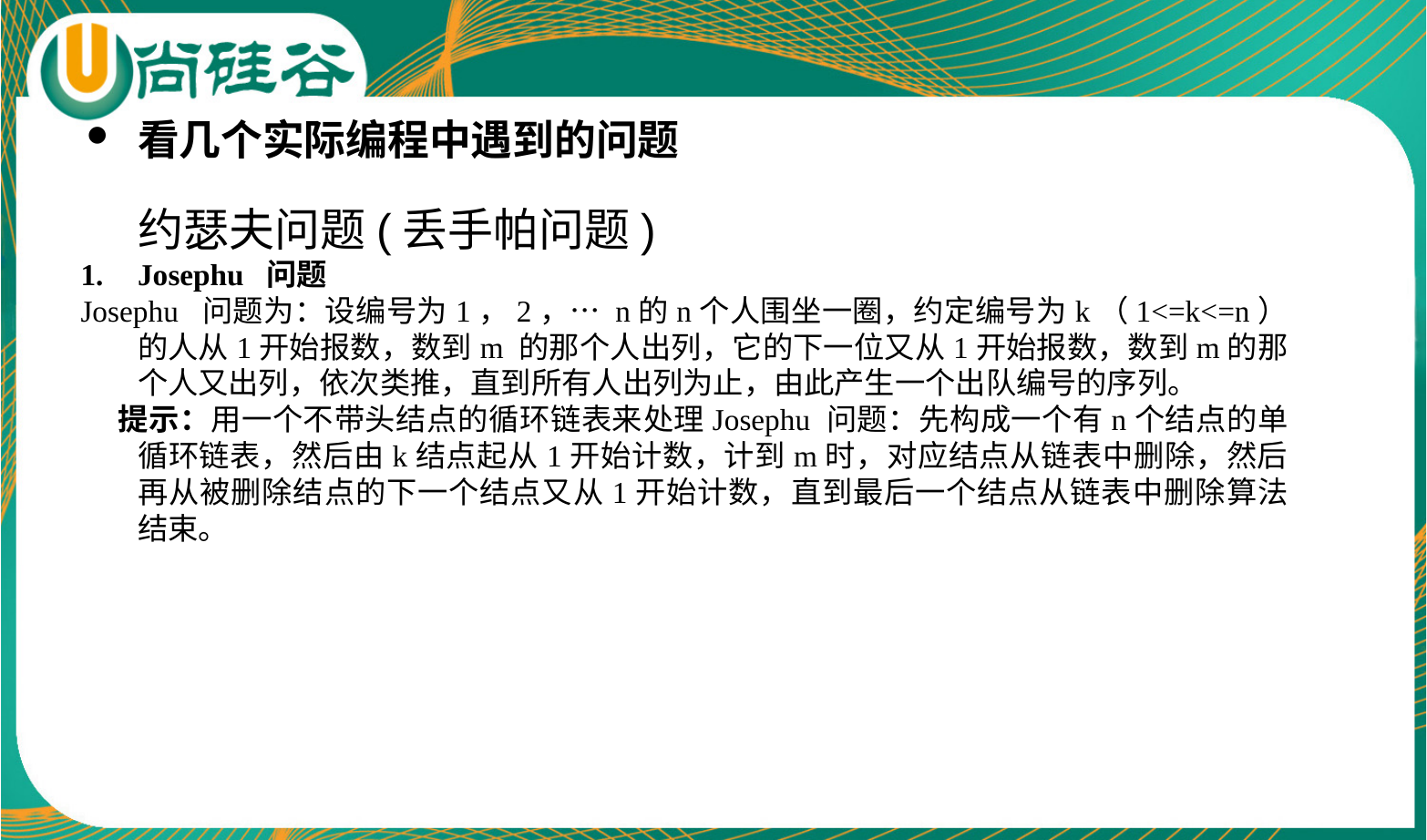

看几个实际编程中遇到的问题
	约瑟夫问题(丢手帕问题)
Josephu  问题
Josephu  问题为：设编号为1，2，… n的n个人围坐一圈，约定编号为k（1<=k<=n）的人从1开始报数，数到m 的那个人出列，它的下一位又从1开始报数，数到m的那个人又出列，依次类推，直到所有人出列为止，由此产生一个出队编号的序列。
    提示：用一个不带头结点的循环链表来处理Josephu 问题：先构成一个有n个结点的单循环链表，然后由k结点起从1开始计数，计到m时，对应结点从链表中删除，然后再从被删除结点的下一个结点又从1开始计数，直到最后一个结点从链表中删除算法结束。